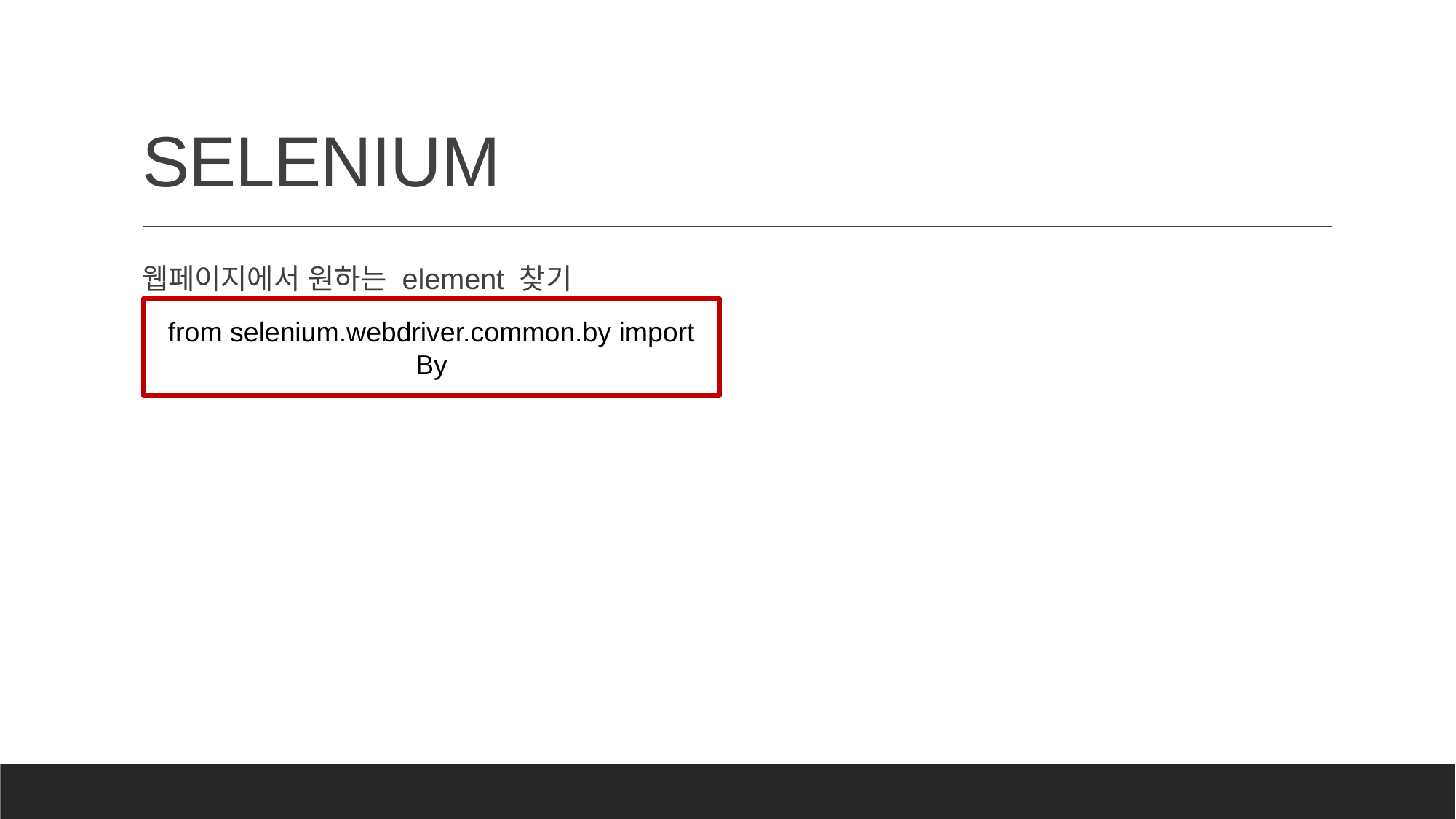

# SELENIUM
웹페이지에서 원하는 element 찾기
각 속성 별로 추출 가능
from selenium.webdriver.common.by import By